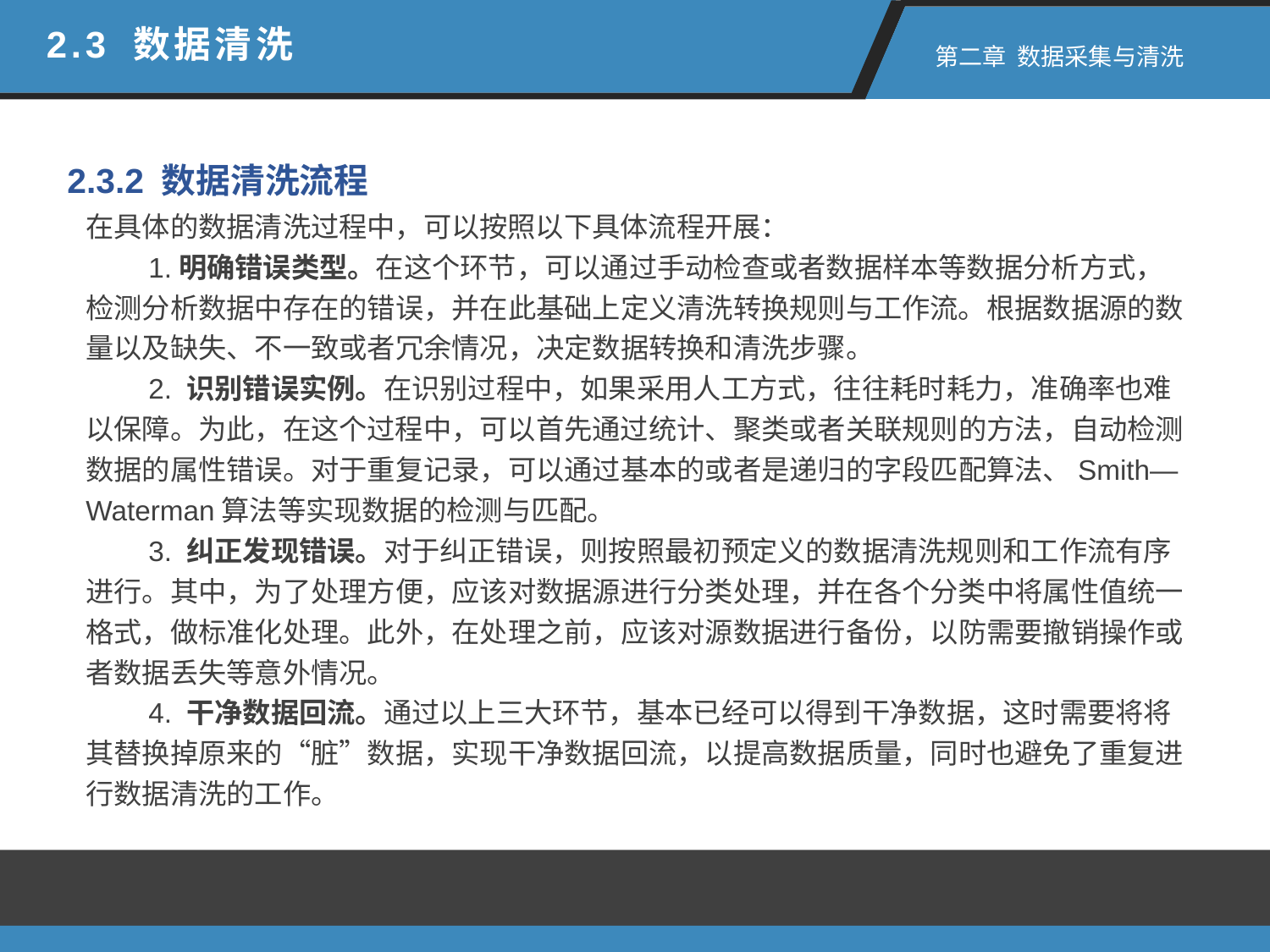

2.3 数据清洗
  第二章  数据采集与清洗

在具体的数据清洗过程中，可以按照以下具体流程开展：
        1.明确错误类型。在这个环节，可以通过手动检查或者数据样本等数据分析方式，检测分析数据中存在的错误，并在此基础上定义清洗转换规则与工作流。根据数据源的数量以及缺失、不一致或者冗余情况，决定数据转换和清洗步骤。
        2. 识别错误实例。在识别过程中，如果采用人工方式，往往耗时耗力，准确率也难以保障。为此，在这个过程中，可以首先通过统计、聚类或者关联规则的方法，自动检测数据的属性错误。对于重复记录，可以通过基本的或者是递归的字段匹配算法、Smith—Waterman算法等实现数据的检测与匹配。
        3. 纠正发现错误。对于纠正错误，则按照最初预定义的数据清洗规则和工作流有序进行。其中，为了处理方便，应该对数据源进行分类处理，并在各个分类中将属性值统一格式，做标准化处理。此外，在处理之前，应该对源数据进行备份，以防需要撤销操作或者数据丢失等意外情况。
        4. 干净数据回流。通过以上三大环节，基本已经可以得到干净数据，这时需要将将其替换掉原来的“脏”数据，实现干净数据回流，以提高数据质量，同时也避免了重复进行数据清洗的工作。
2.3.2 数据清洗流程